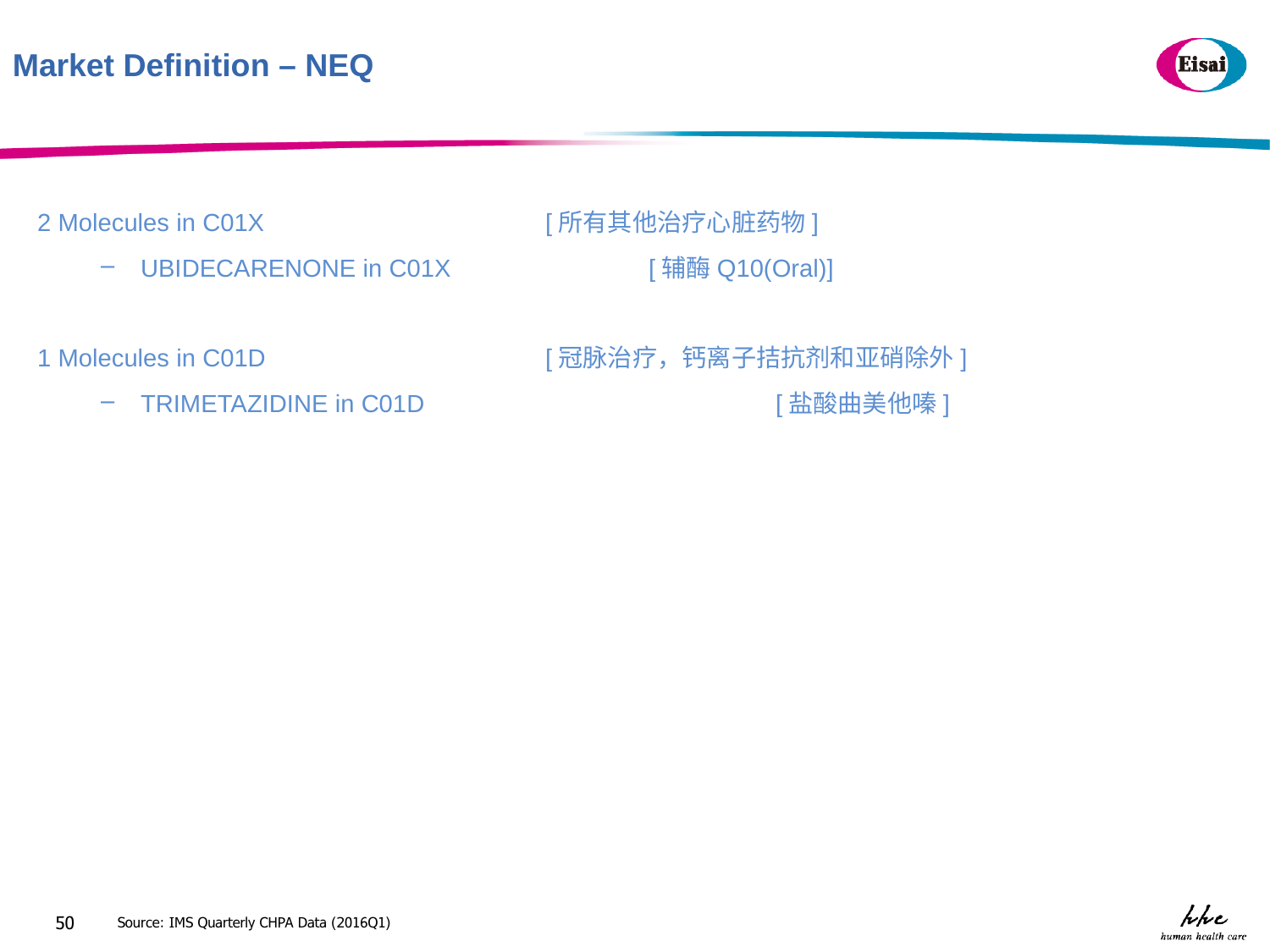

Market Definition – NEQ
2 Molecules in C01X			[所有其他治疗心脏药物]
UBIDECARENONE in C01X	 	[辅酶Q10(Oral)]

1 Molecules in C01D			[冠脉治疗，钙离子拮抗剂和亚硝除外]
TRIMETAZIDINE in C01D			[盐酸曲美他嗪]
50
Source: IMS Quarterly CHPA Data (2016Q1)